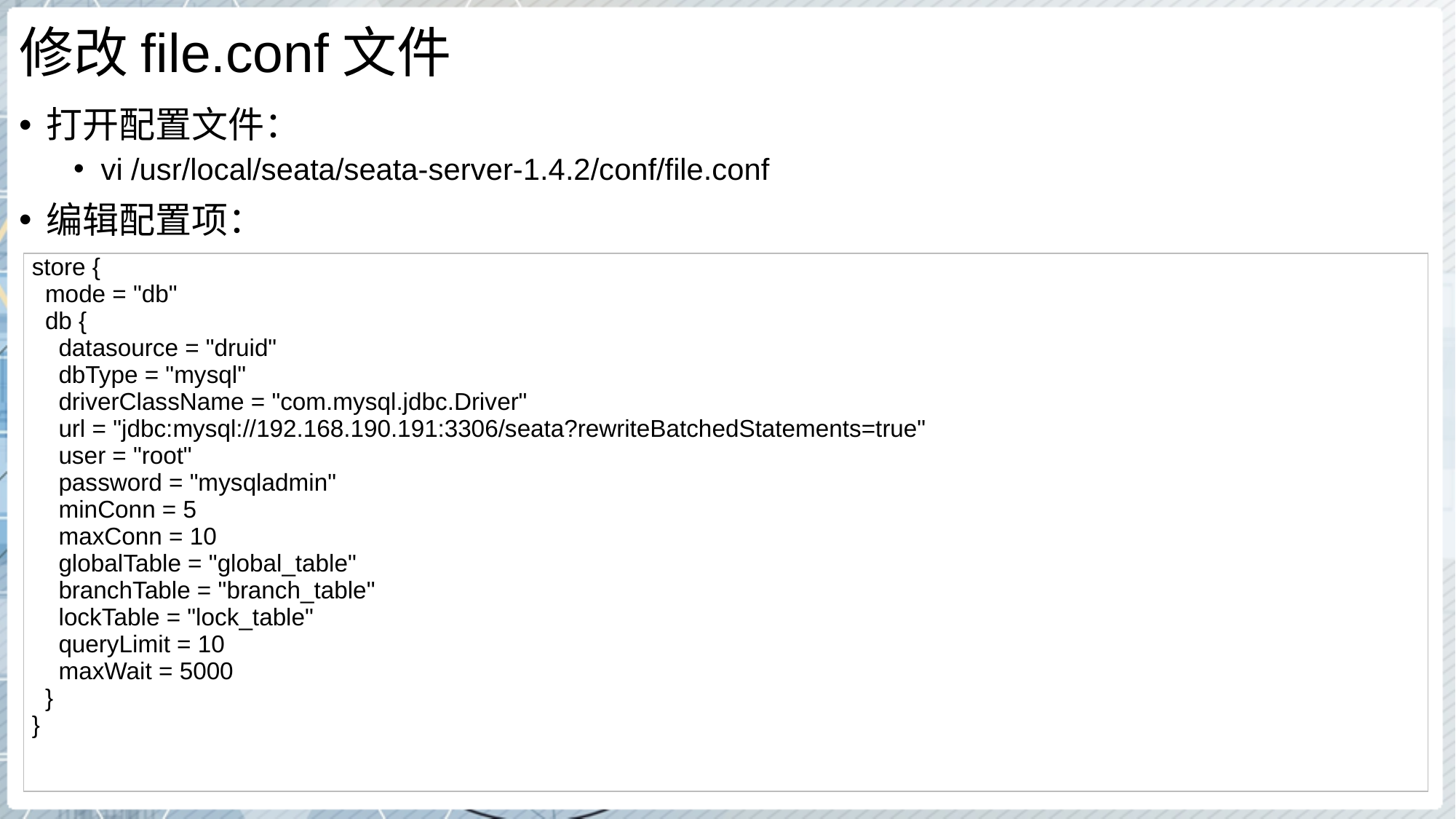

# 修改file.conf文件
打开配置文件：
vi /usr/local/seata/seata-server-1.4.2/conf/file.conf
编辑配置项：

| store { mode = "db" db { datasource = "druid" dbType = "mysql" driverClassName = "com.mysql.jdbc.Driver" url = "jdbc:mysql://192.168.190.191:3306/seata?rewriteBatchedStatements=true" user = "root" password = "mysqladmin" minConn = 5 maxConn = 10 globalTable = "global\_table" branchTable = "branch\_table" lockTable = "lock\_table" queryLimit = 10 maxWait = 5000 } } |
| --- |